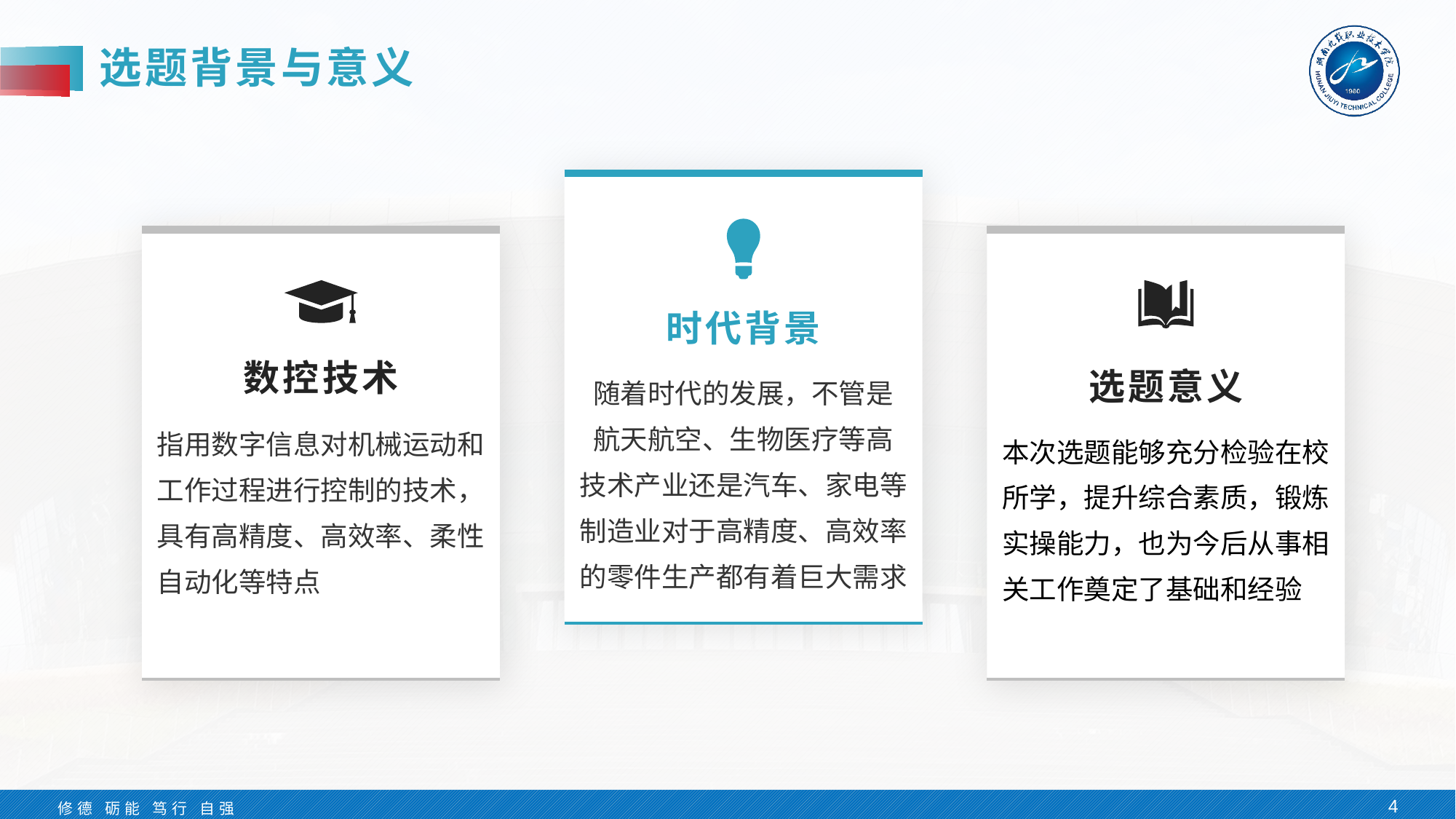

# 选题背景与意义

时代背景
数控技术
随着时代的发展，不管是
航天航空、生物医疗等高
技术产业还是汽车、家电等
制造业对于高精度、高效率
的零件生产都有着巨大需求
选题意义
指用数字信息对机械运动和
工作过程进行控制的技术，
具有高精度、高效率、柔性
自动化等特点
本次选题能够充分检验在校
所学，提升综合素质，锻炼
实操能力，也为今后从事相
关工作奠定了基础和经验
4